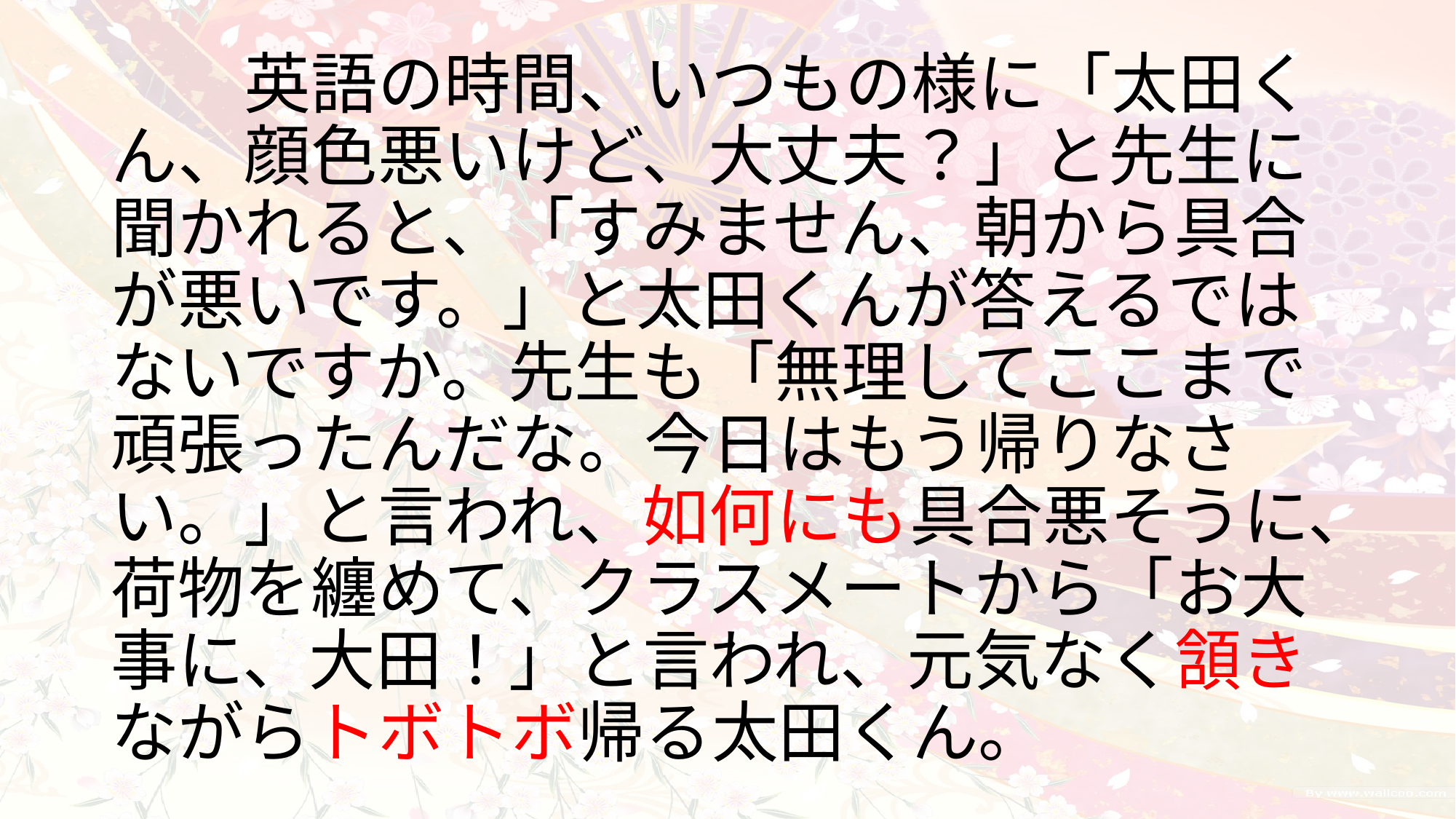

英語の時間、いつもの様に「太田くん、顔色悪いけど、大丈夫？」と先生に聞かれると、「すみません、朝から具合が悪いです。」と太田くんが答えるではないですか。先生も「無理してここまで頑張ったんだな。今日はもう帰りなさい。」と言われ、如何にも具合悪そうに、荷物を纏めて、クラスメートから「お大事に、大田！」と言われ、元気なく頷きながらトボトボ帰る太田くん。